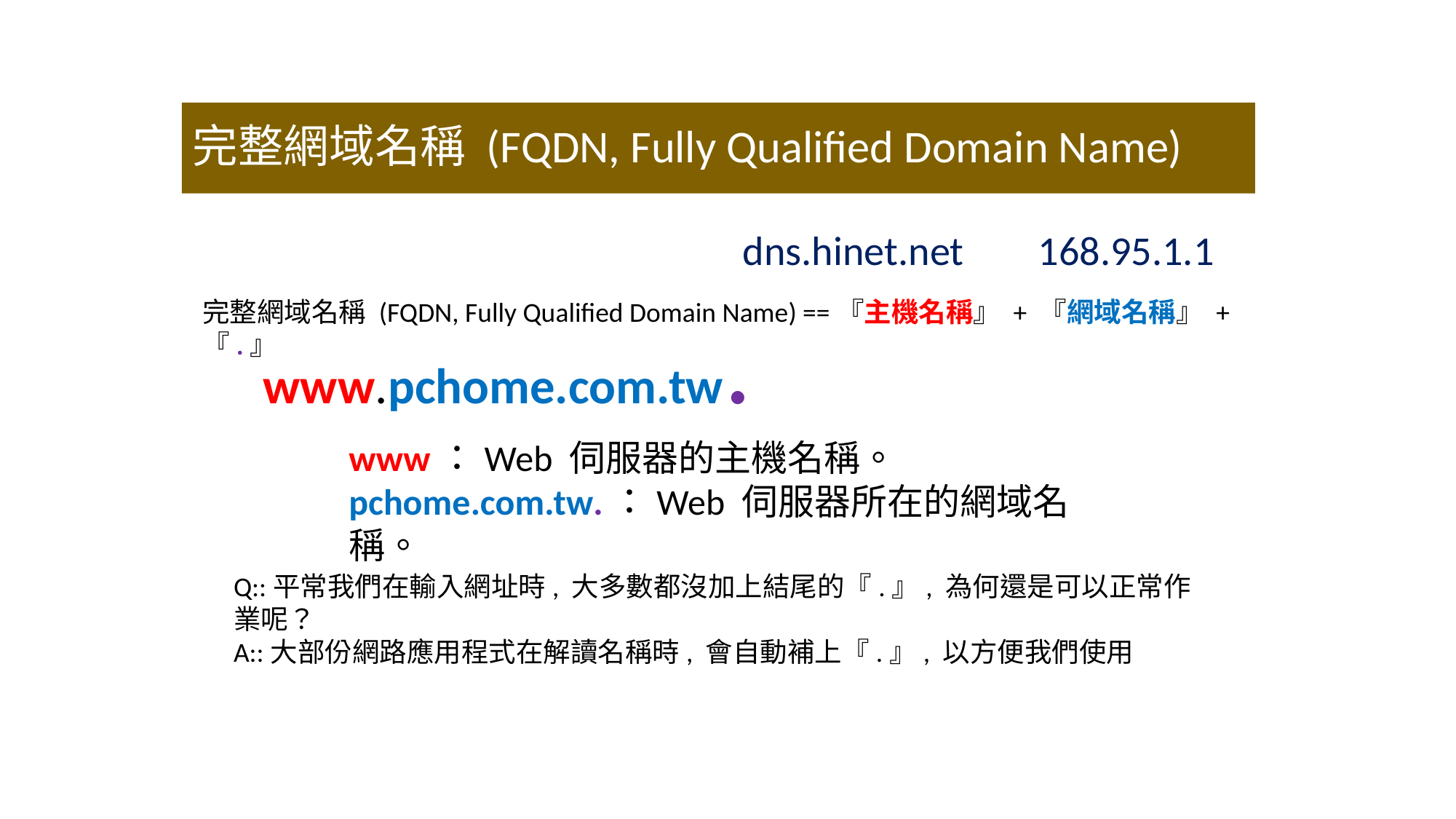

# 完整網域名稱 (FQDN, Fully Qualified Domain Name)
dns.hinet.net        168.95.1.1
完整網域名稱 (FQDN, Fully Qualified Domain Name) ==『主機名稱』 + 『網域名稱』 + 『.』
www.pchome.com.tw.
www：Web 伺服器的主機名稱。
pchome.com.tw.：Web 伺服器所在的網域名稱。
Q::平常我們在輸入網址時, 大多數都沒加上結尾的『.』, 為何還是可以正常作業呢？
A::大部份網路應用程式在解讀名稱時, 會自動補上『.』, 以方便我們使用